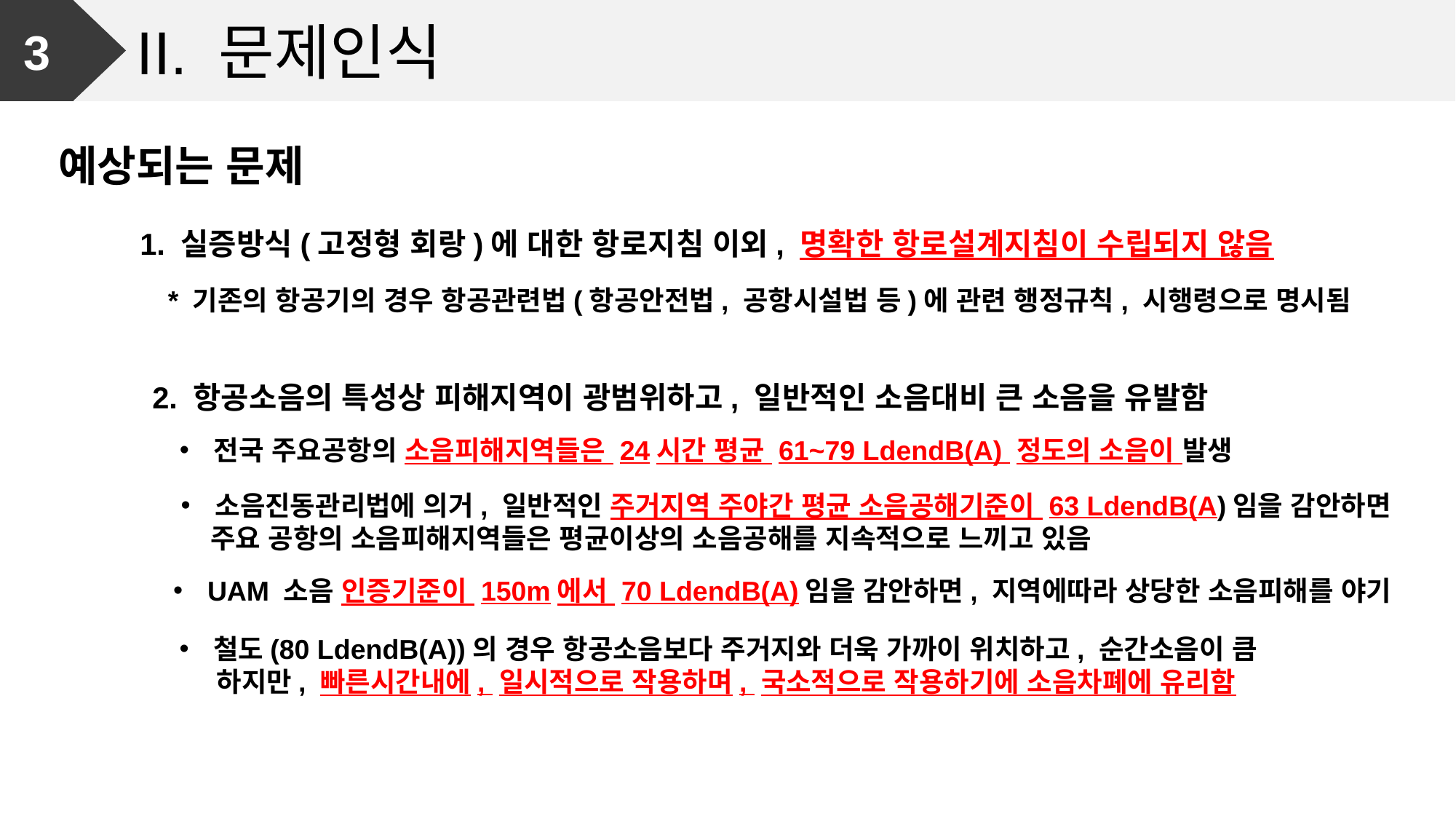

3

II. 문제인식
예상되는 문제
1. 실증방식(고정형 회랑)에 대한 항로지침 이외, 명확한 항로설계지침이 수립되지 않음
* 기존의 항공기의 경우 항공관련법(항공안전법, 공항시설법 등)에 관련 행정규칙, 시행령으로 명시됨
2. 항공소음의 특성상 피해지역이 광범위하고, 일반적인 소음대비 큰 소음을 유발함
전국 주요공항의 소음피해지역들은 24시간 평균 61~79 LdendB(A) 정도의 소음이 발생
소음진동관리법에 의거, 일반적인 주거지역 주야간 평균 소음공해기준이 63 LdendB(A)임을 감안하면
   주요 공항의 소음피해지역들은 평균이상의 소음공해를 지속적으로 느끼고 있음
UAM 소음 인증기준이 150m에서 70 LdendB(A)임을 감안하면, 지역에따라 상당한 소음피해를 야기
철도(80 LdendB(A))의 경우 항공소음보다 주거지와 더욱 가까이 위치하고, 순간소음이 큼
    하지만, 빠른시간내에, 일시적으로 작용하며, 국소적으로 작용하기에 소음차폐에 유리함